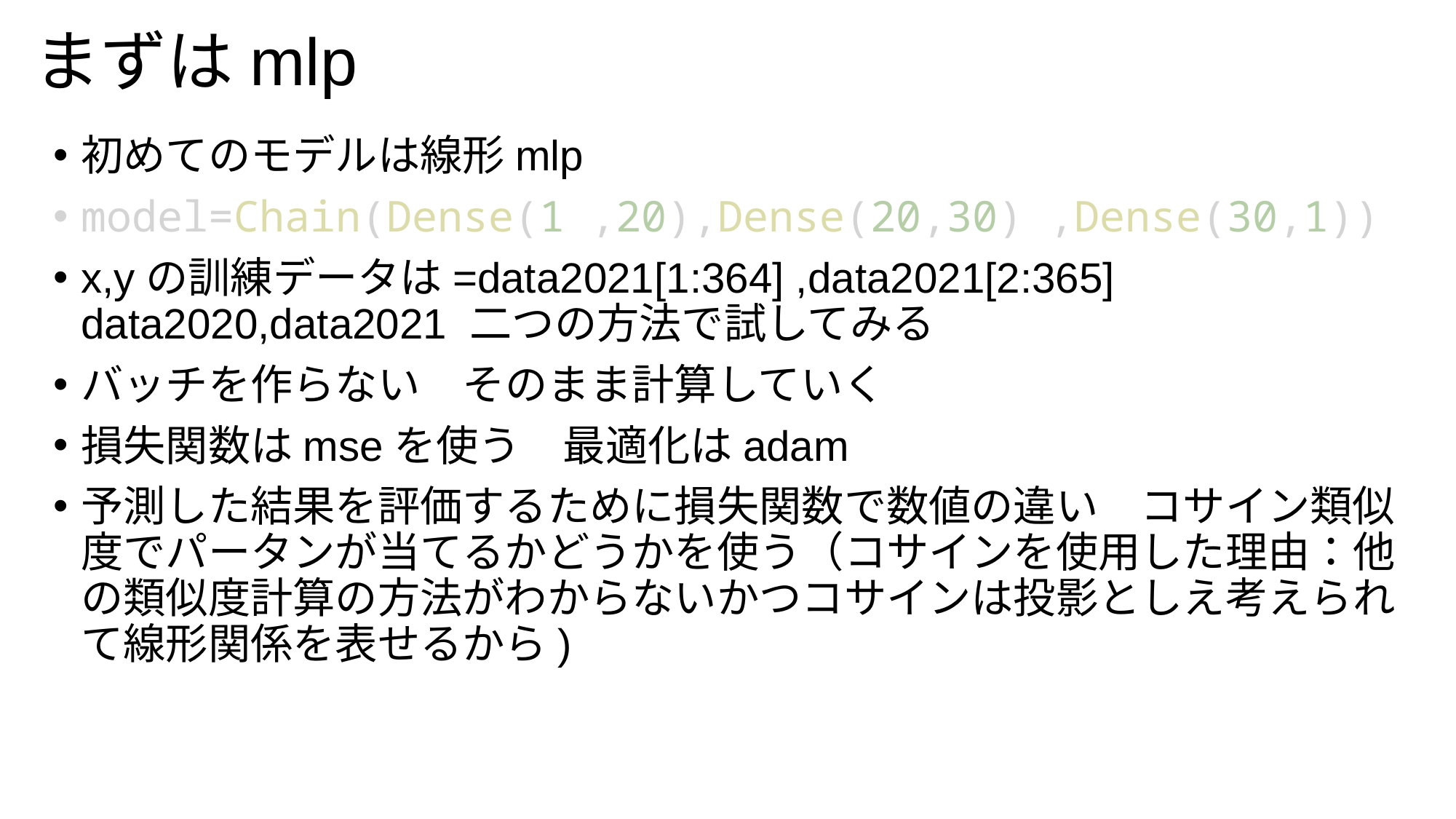

# まずはmlp
初めてのモデルは線形mlp
model=Chain(Dense(1 ,20),Dense(20,30) ,Dense(30,1))
x,yの訓練データは=data2021[1:364] ,data2021[2:365] 　data2020,data2021 二つの方法で試してみる
バッチを作らない　そのまま計算していく
損失関数はmseを使う　最適化はadam
予測した結果を評価するために損失関数で数値の違い　コサイン類似度でパータンが当てるかどうかを使う（コサインを使用した理由：他の類似度計算の方法がわからないかつコサインは投影としえ考えられて線形関係を表せるから)